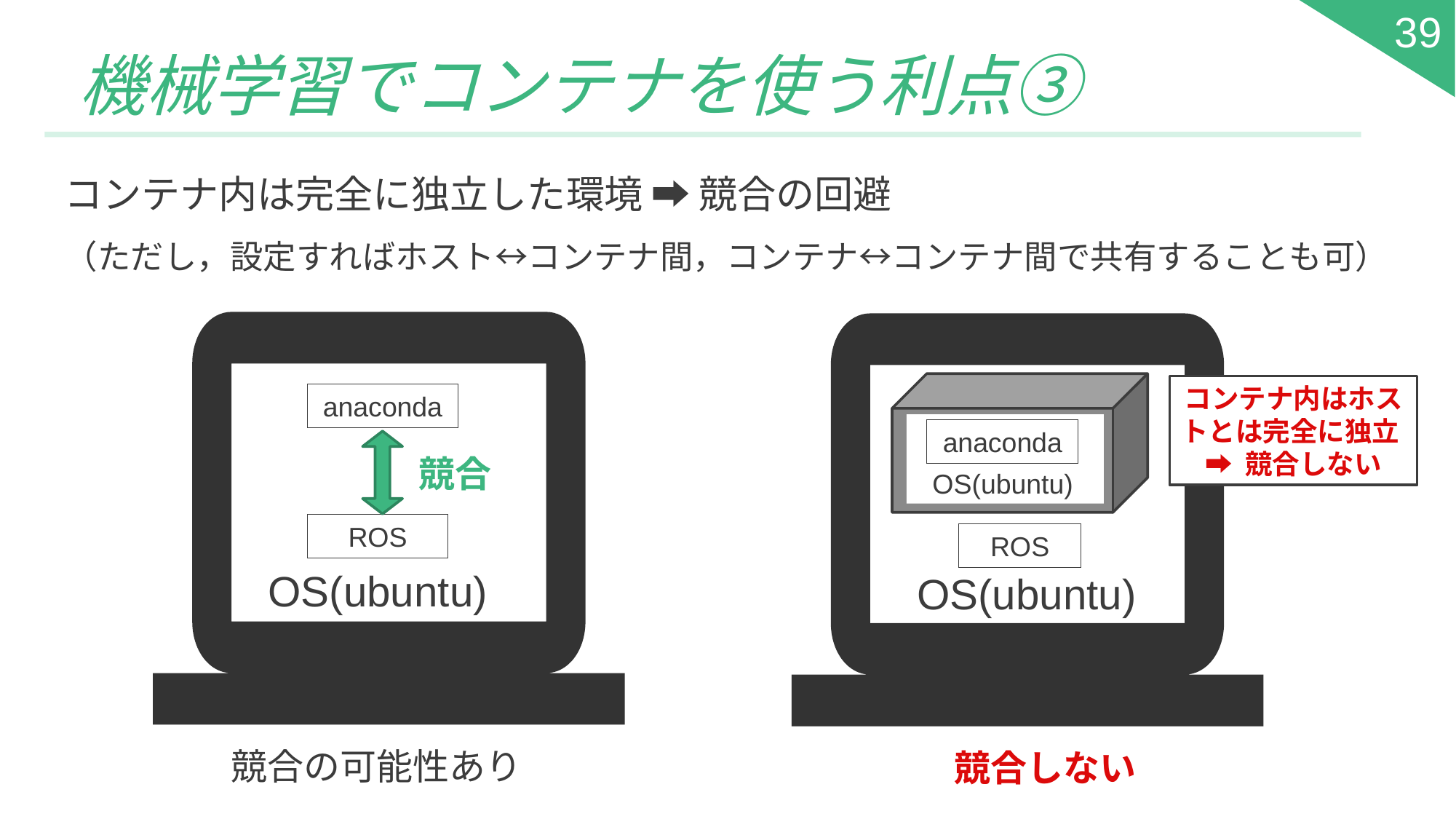

39
# 機械学習でコンテナを使う利点③
コンテナ内は完全に独立した環境 ➡ 競合の回避
（ただし，設定すればホスト↔コンテナ間，コンテナ↔コンテナ間で共有することも可）

コンテナ内はホストとは完全に独立
➡ 競合しない
anaconda

anaconda
競合

OS(ubuntu)
ROS
ROS
OS(ubuntu)
OS(ubuntu)
競合の可能性あり
競合しない